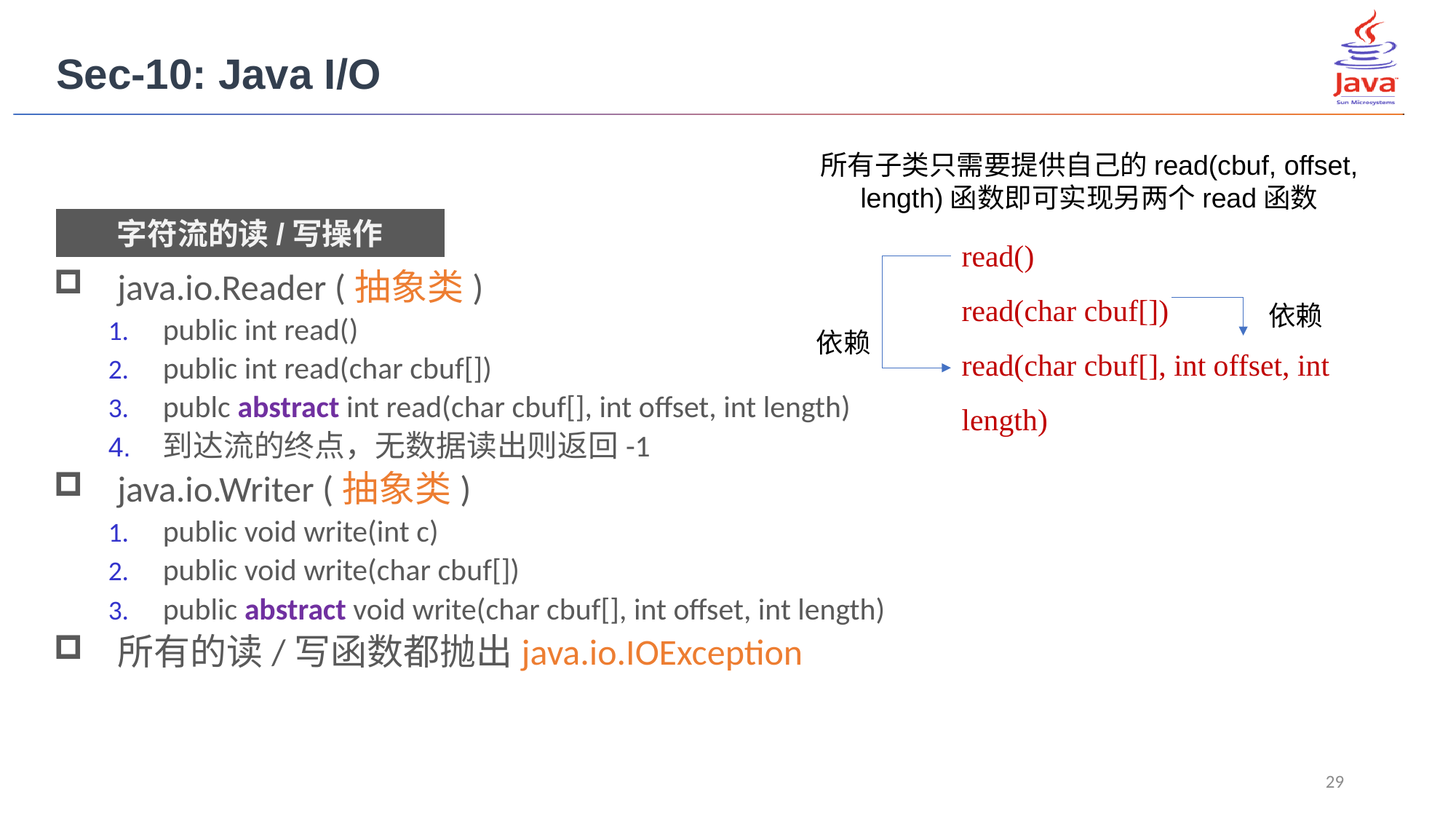

Sec-10: Java I/O
所有子类只需要提供自己的read(cbuf, offset, length)函数即可实现另两个read函数
字符流的读/写操作
read()
read(char cbuf[])
read(char cbuf[], int offset, int length)
java.io.Reader (抽象类)
public int read()
public int read(char cbuf[])
publc abstract int read(char cbuf[], int offset, int length)
到达流的终点，无数据读出则返回-1
java.io.Writer (抽象类)
public void write(int c)
public void write(char cbuf[])
public abstract void write(char cbuf[], int offset, int length)
所有的读/写函数都抛出java.io.IOException
依赖
依赖
29